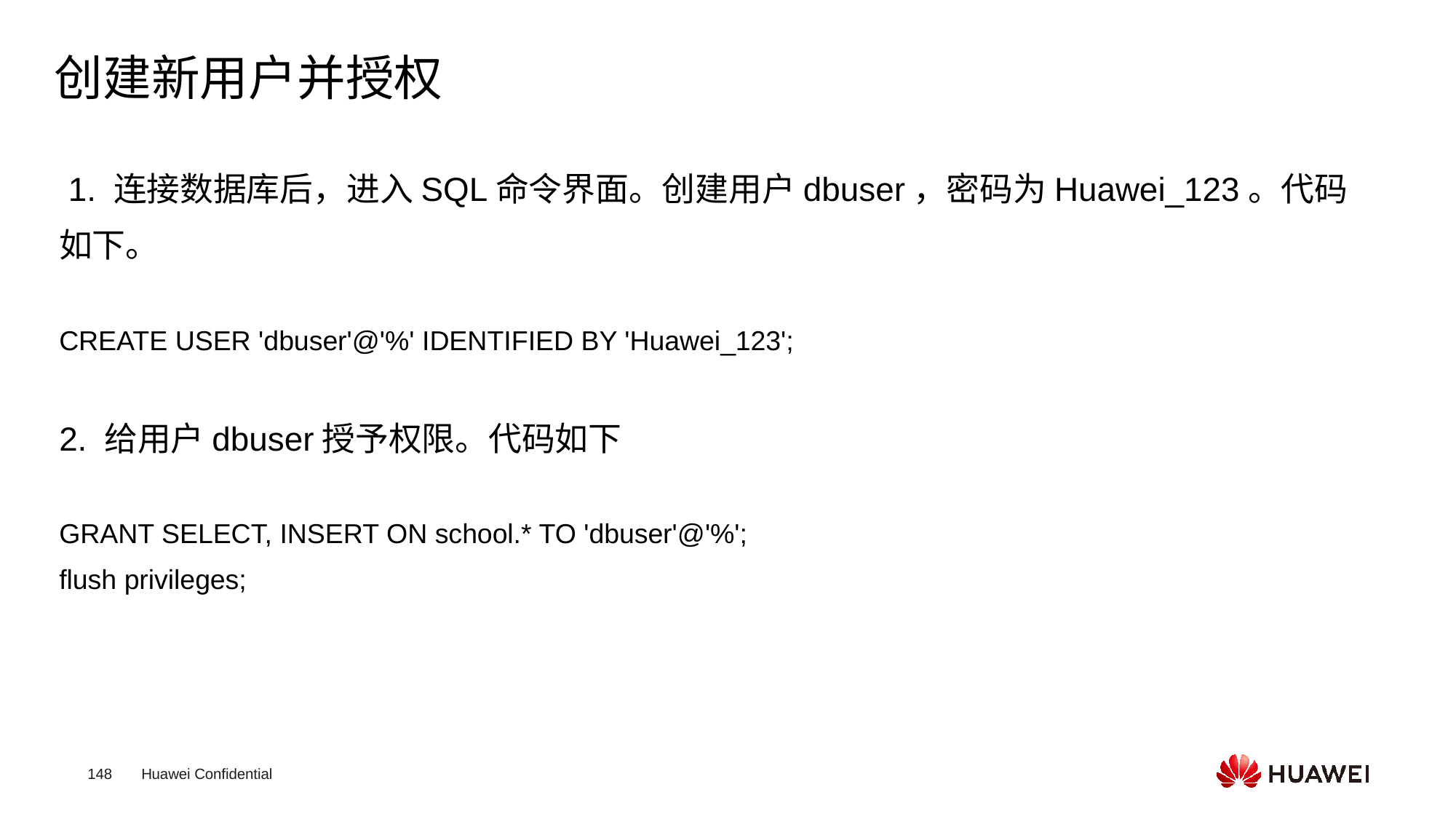

# 创建新用户并授权
 1. 连接数据库后，进入SQL命令界面。创建用户dbuser，密码为Huawei_123。代码如下。

CREATE USER 'dbuser'@'%' IDENTIFIED BY 'Huawei_123';

2. 给用户dbuser授予权限。代码如下

GRANT SELECT, INSERT ON school.* TO 'dbuser'@'%';
flush privileges;

Text
Text
Text
Text
Text
Text
Text
Text
Text
Text
Text
Text
Text
Text
Text
Text
Text
Text
Text
Text
Text
Text
Text
Text
Text
Text
Text
Text
Text
Text
Text
Text
Text
Text
Text
Text
Text
Text
Text
Text
Text
Text
Text
Text
Text
Text